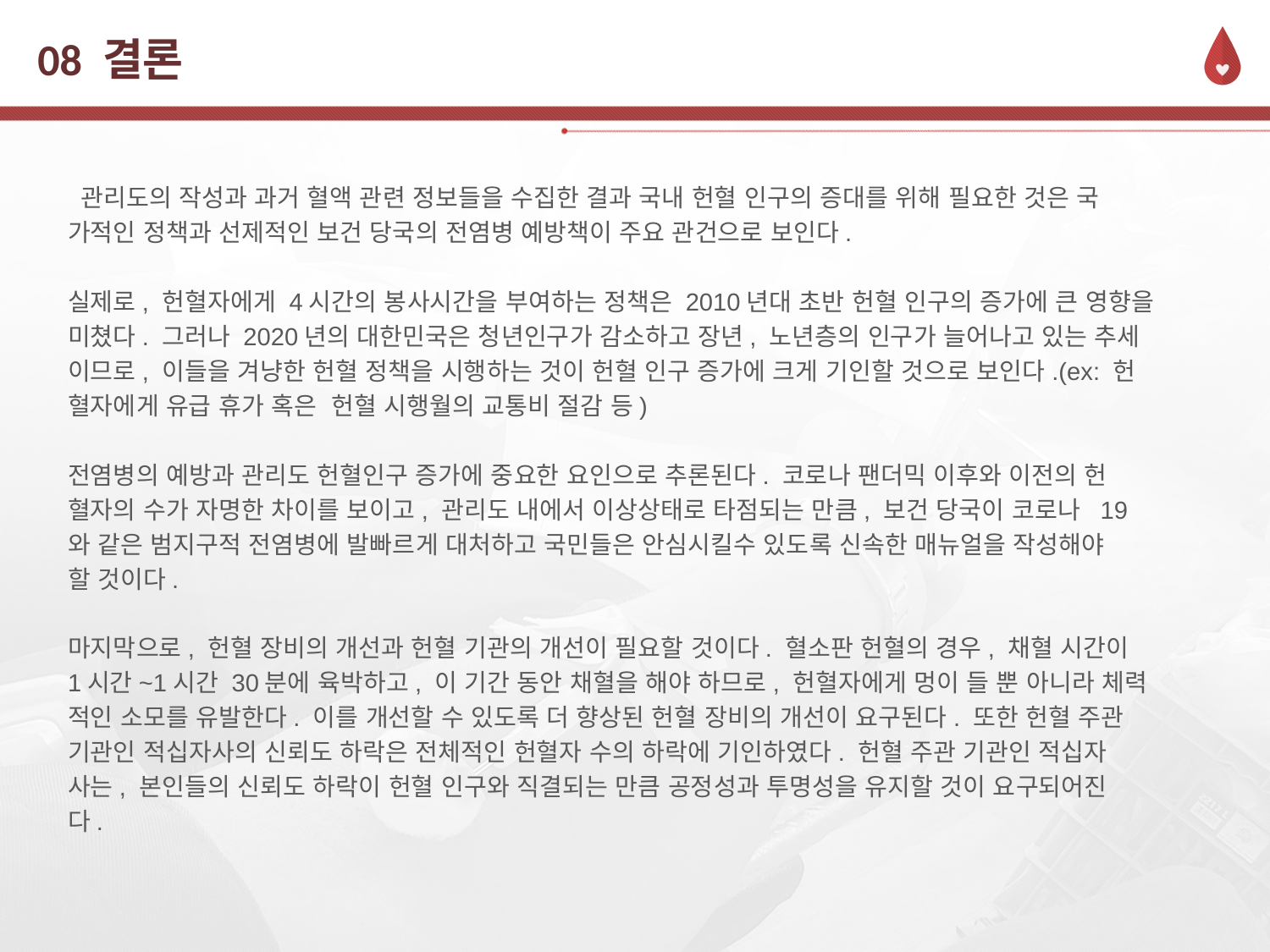

# 08 결론
 관리도의 작성과 과거 혈액 관련 정보들을 수집한 결과 국내 헌혈 인구의 증대를 위해 필요한 것은 국
가적인 정책과 선제적인 보건 당국의 전염병 예방책이 주요 관건으로 보인다.

실제로, 헌혈자에게 4시간의 봉사시간을 부여하는 정책은 2010년대 초반 헌혈 인구의 증가에 큰 영향을
미쳤다. 그러나 2020년의 대한민국은 청년인구가 감소하고 장년, 노년층의 인구가 늘어나고 있는 추세
이므로, 이들을 겨냥한 헌혈 정책을 시행하는 것이 헌혈 인구 증가에 크게 기인할 것으로 보인다.(ex: 헌
혈자에게 유급 휴가 혹은  헌혈 시행월의 교통비 절감 등)

전염병의 예방과 관리도 헌혈인구 증가에 중요한 요인으로 추론된다. 코로나 팬더믹 이후와 이전의 헌
혈자의 수가 자명한 차이를 보이고, 관리도 내에서 이상상태로 타점되는 만큼, 보건 당국이 코로나  19
와 같은 범지구적 전염병에 발빠르게 대처하고 국민들은 안심시킬수 있도록 신속한 매뉴얼을 작성해야
할 것이다.

마지막으로, 헌혈 장비의 개선과 헌혈 기관의 개선이 필요할 것이다. 혈소판 헌혈의 경우, 채혈 시간이
1시간~1시간 30분에 육박하고, 이 기간 동안 채혈을 해야 하므로, 헌혈자에게 멍이 들 뿐 아니라 체력
적인 소모를 유발한다. 이를 개선할 수 있도록 더 향상된 헌혈 장비의 개선이 요구된다. 또한 헌혈 주관
기관인 적십자사의 신뢰도 하락은 전체적인 헌혈자 수의 하락에 기인하였다. 헌혈 주관 기관인 적십자
사는, 본인들의 신뢰도 하락이 헌혈 인구와 직결되는 만큼 공정성과 투명성을 유지할 것이 요구되어진
다.